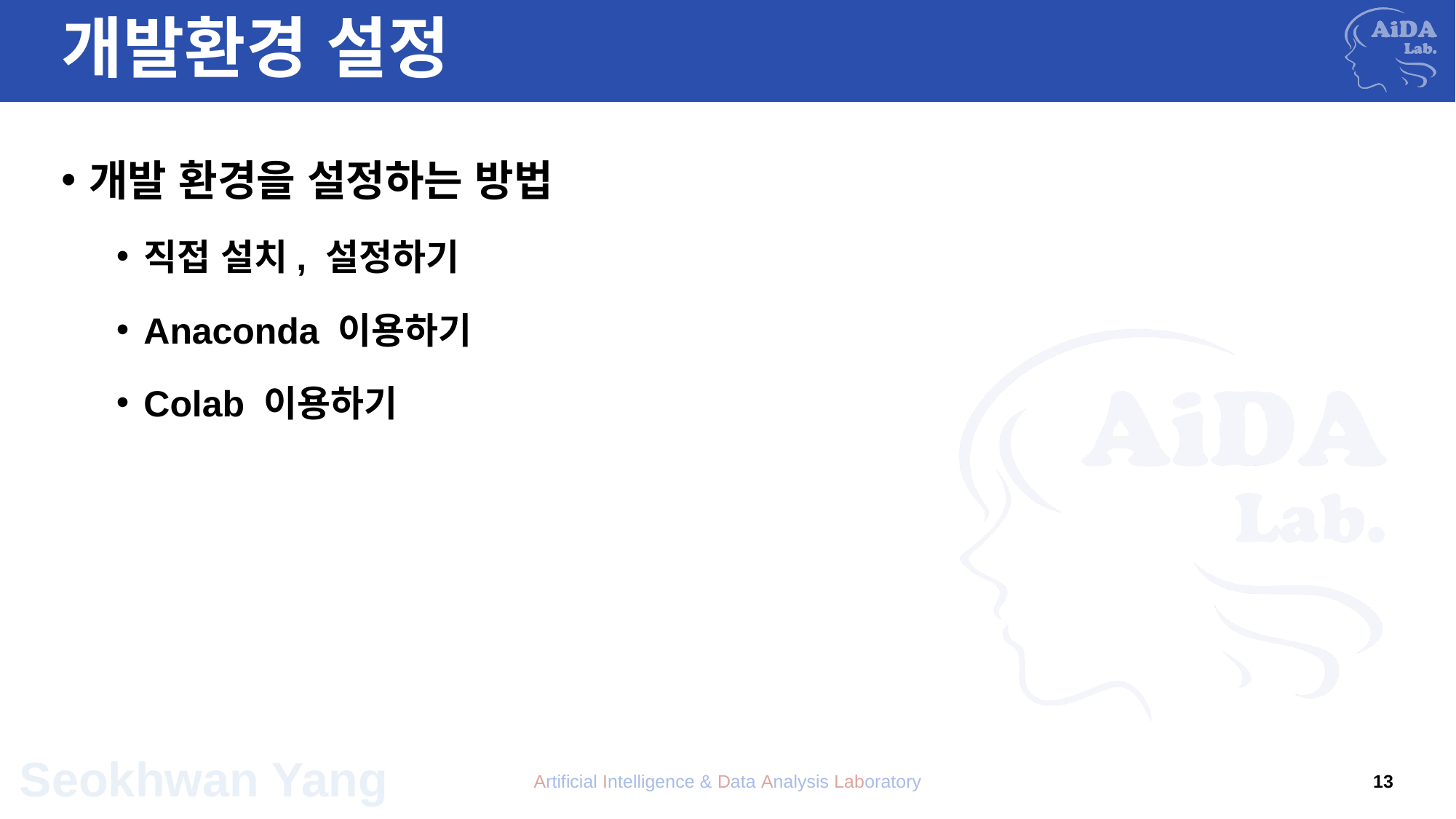

# 개발환경 설정
개발 환경을 설정하는 방법
직접 설치, 설정하기
Anaconda 이용하기
Colab 이용하기
Artificial Intelligence & Data Analysis Laboratory
13